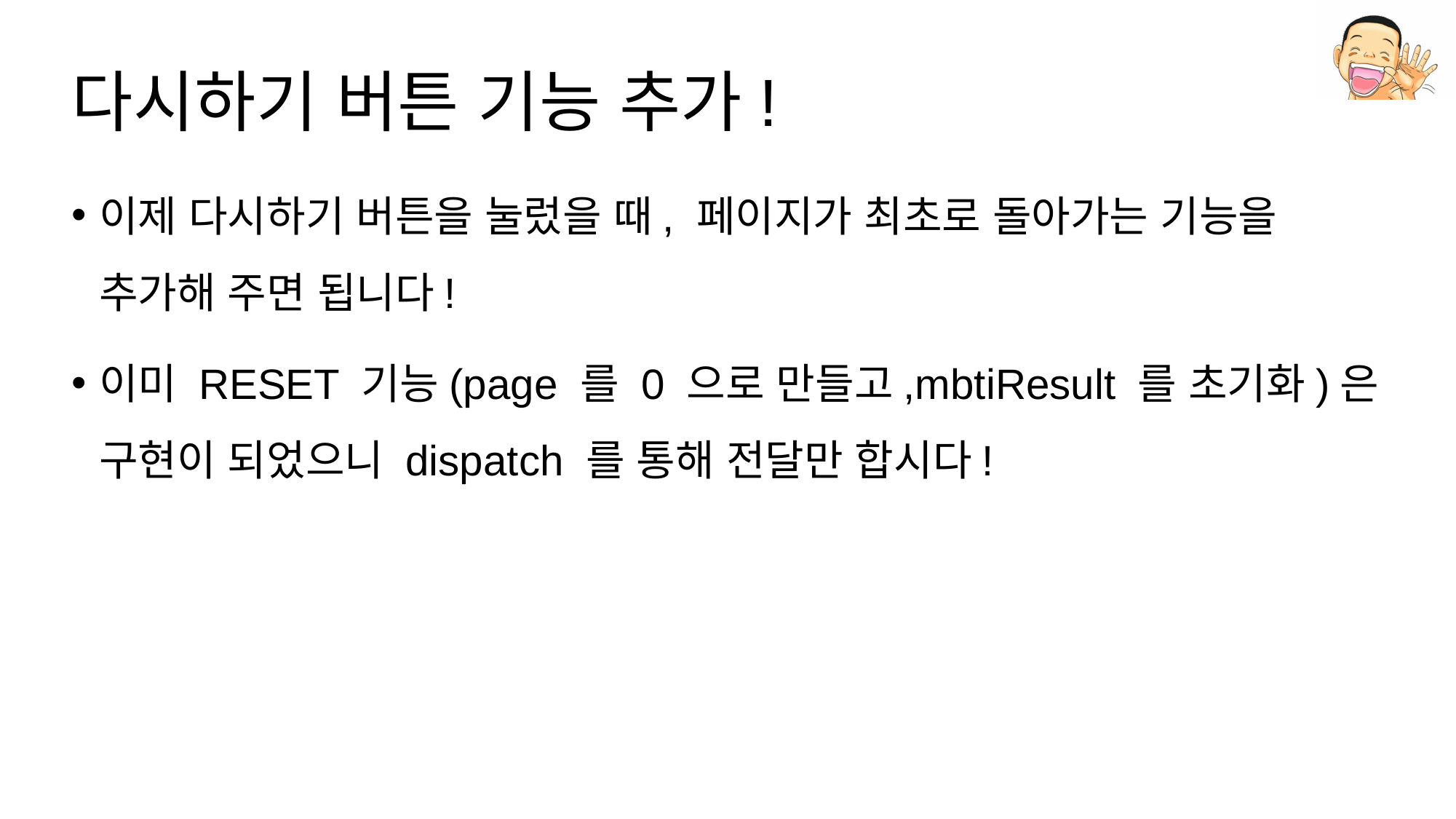

# 다시하기 버튼 기능 추가!
이제 다시하기 버튼을 눌렀을 때, 페이지가 최초로 돌아가는 기능을 추가해 주면 됩니다!
이미 RESET 기능(page 를 0 으로 만들고,mbtiResult 를 초기화)은 구현이 되었으니 dispatch 를 통해 전달만 합시다!